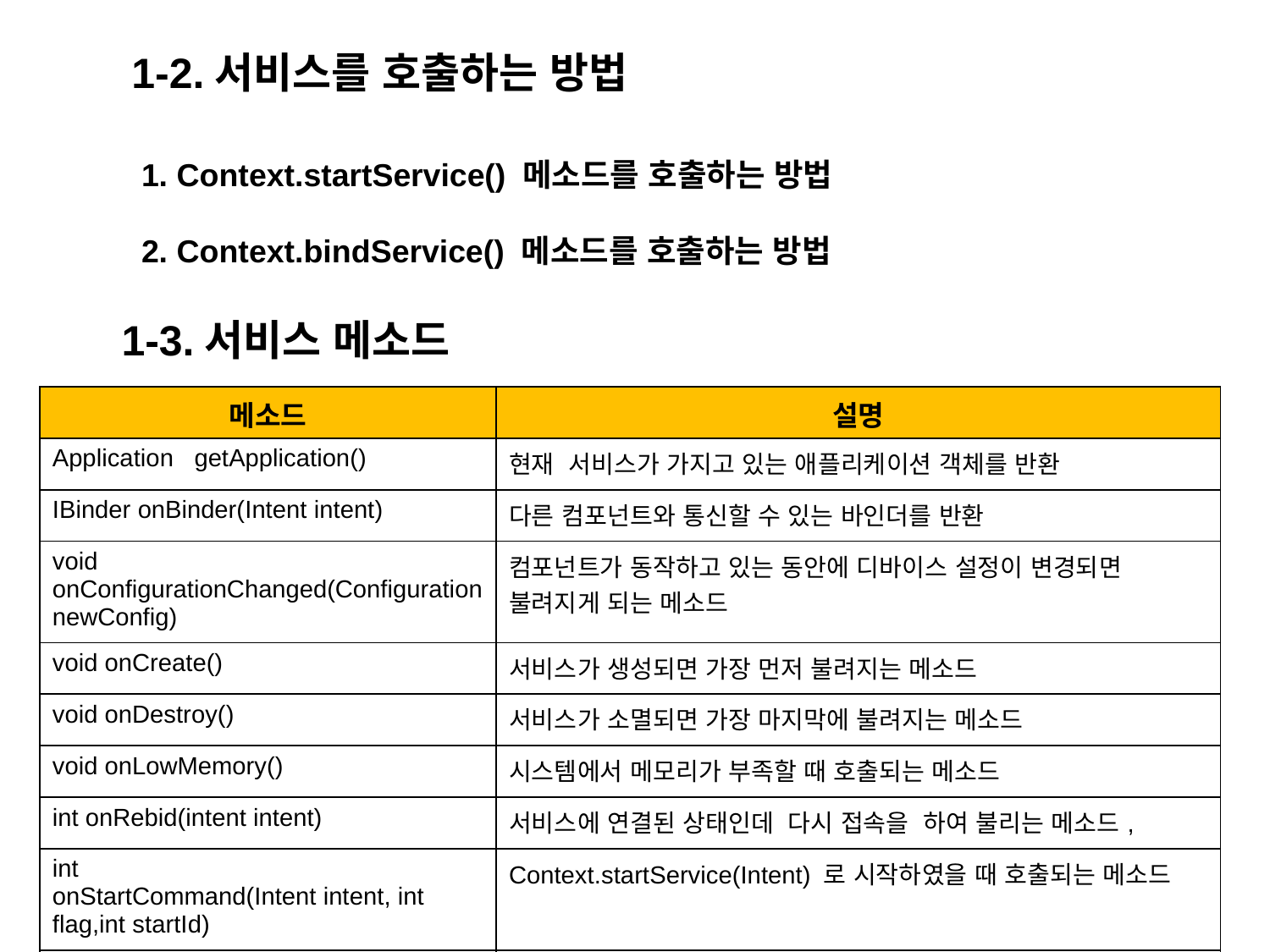

1-2.서비스를 호출하는 방법
1. Context.startService() 메소드를 호출하는 방법

2. Context.bindService() 메소드를 호출하는 방법
1-3.서비스 메소드
| 메소드 | 설명 |
| --- | --- |
| Application getApplication() | 현재 서비스가 가지고 있는 애플리케이션 객체를 반환 |
| IBinder onBinder(Intent intent) | 다른 컴포넌트와 통신할 수 있는 바인더를 반환 |
| void onConfigurationChanged(Configuration newConfig) | 컴포넌트가 동작하고 있는 동안에 디바이스 설정이 변경되면 불려지게 되는 메소드 |
| void onCreate() | 서비스가 생성되면 가장 먼저 불려지는 메소드 |
| void onDestroy() | 서비스가 소멸되면 가장 마지막에 불려지는 메소드 |
| void onLowMemory() | 시스템에서 메모리가 부족할 때 호출되는 메소드 |
| int onRebid(intent intent) | 서비스에 연결된 상태인데 다시 접속을 하여 불리는 메소드, |
| int onStartCommand(Intent intent, int flag,int startId) | Context.startService(Intent) 로 시작하였을 때 호출되는 메소드 |
| boolean onUnbind(Intent intent) | 서비스에 연결을 종료하려고 할 때 호출되는 메소드 |